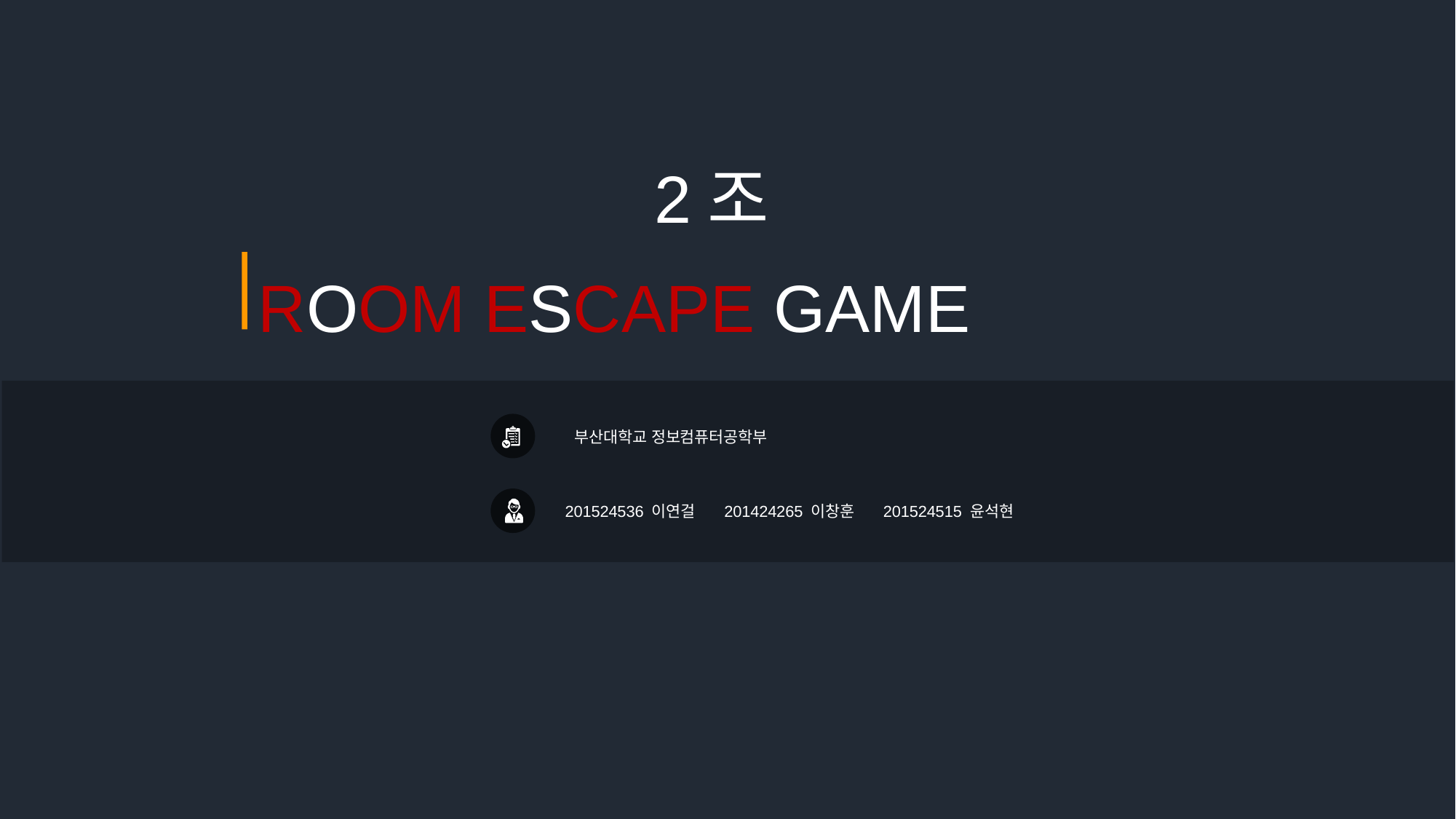

2조
ROOM ESCAPE GAME

부산대학교 정보컴퓨터공학부

201524536 이연걸
201524515 윤석현
201424265 이창훈